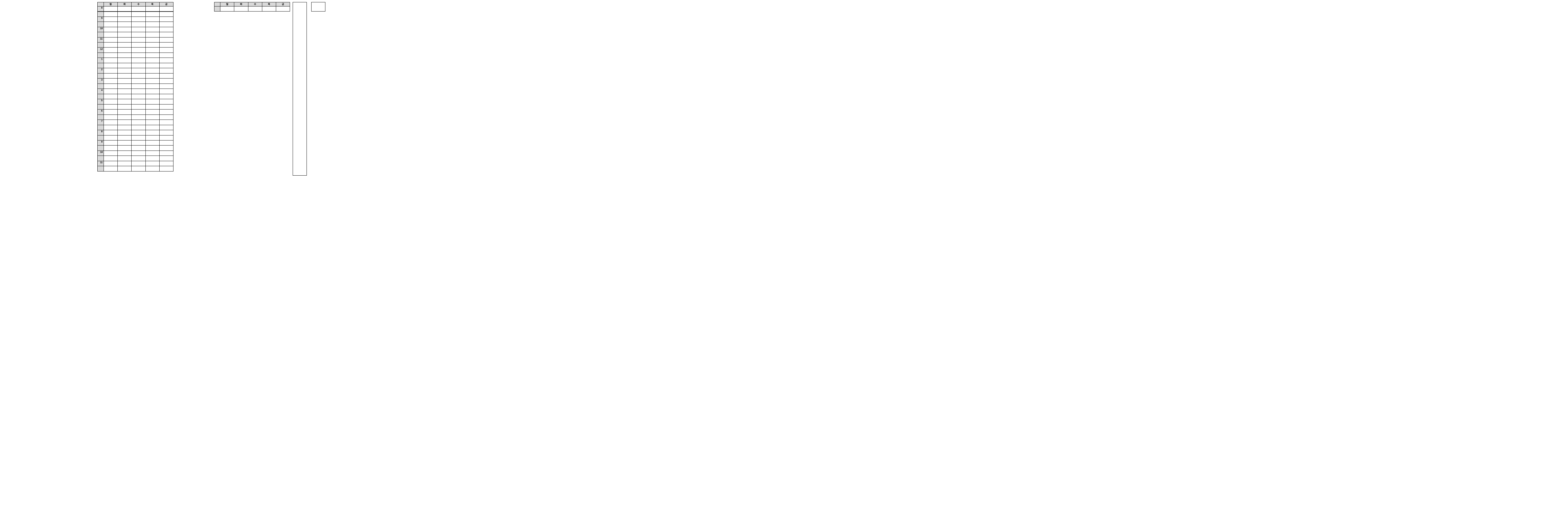

월
화
수
목
금

월
화
수
목
금

 8

 9

10

11

12

 1

 2

 3

 4

 5

 6

 7

 8

 9

10

11